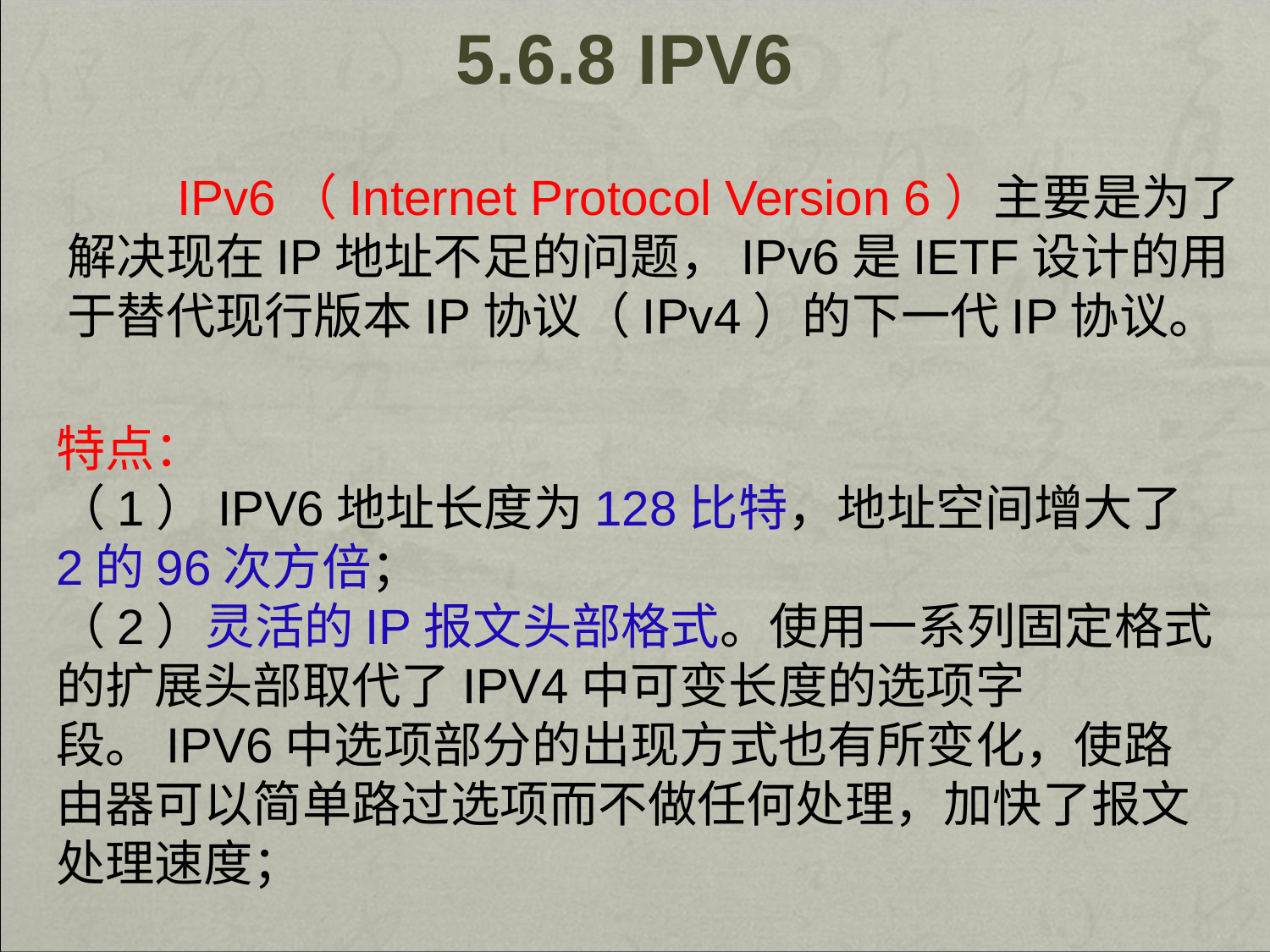

# 5.6.8 IPv6
        IPv6（Internet Protocol Version 6）主要是为了解决现在IP地址不足的问题，IPv6是IETF设计的用于替代现行版本IP协议（IPv4）的下一代IP协议。
特点：
（1）IPV6地址长度为128比特，地址空间增大了2的96次方倍；
（2）灵活的IP报文头部格式。使用一系列固定格式的扩展头部取代了IPV4中可变长度的选项字段。IPV6中选项部分的出现方式也有所变化，使路由器可以简单路过选项而不做任何处理，加快了报文处理速度；
120